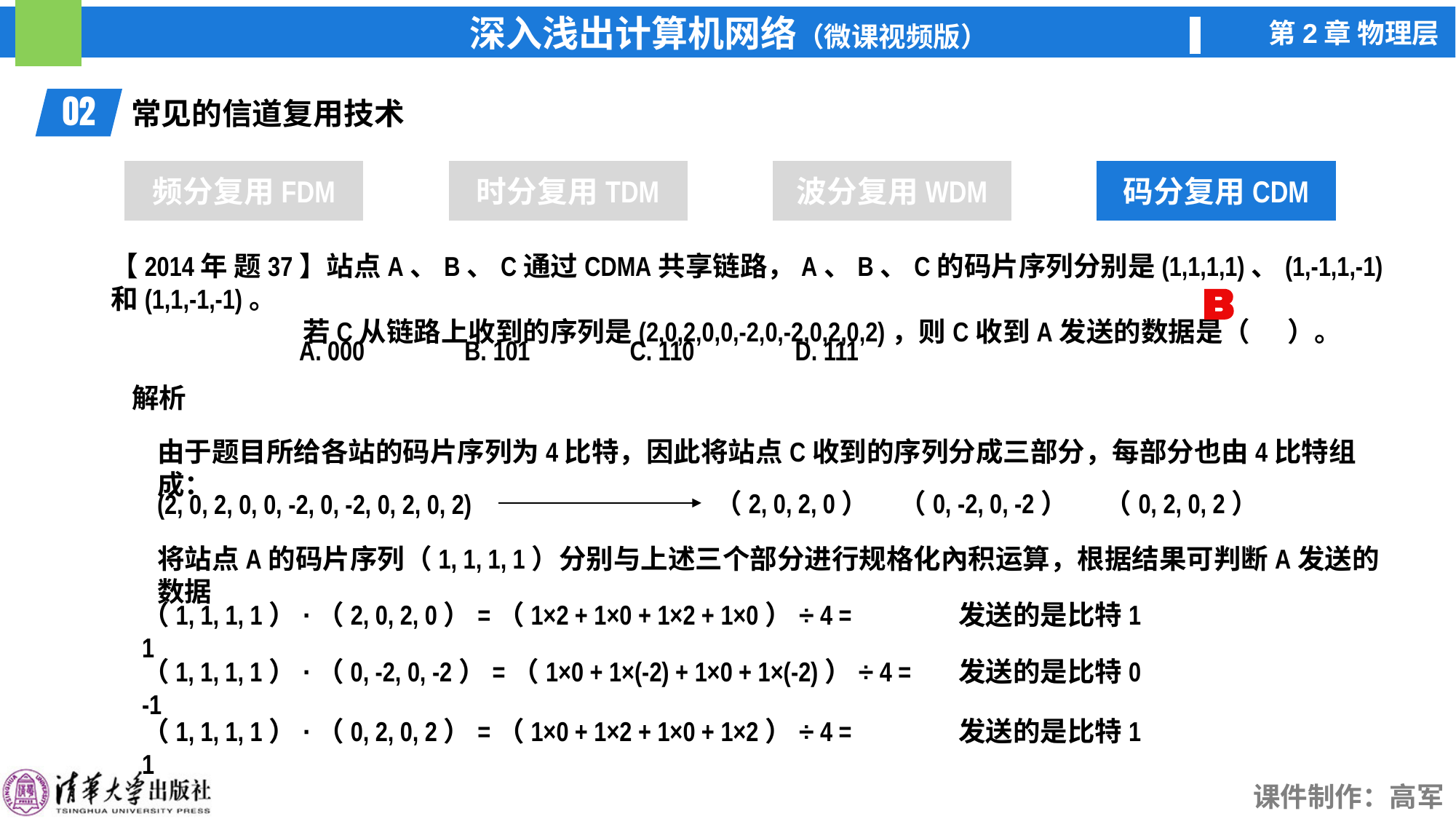

02
常见的信道复用技术
频分复用FDM
时分复用TDM
波分复用WDM
码分复用CDM
码分复用CDM
【2014年 题37】站点A、B、C通过CDMA共享链路，A、B、C的码片序列分别是(1,1,1,1)、(1,-1,1,-1)和(1,1,-1,-1)。
                              若C从链路上收到的序列是(2,0,2,0,0,-2,0,-2,0,2,0,2)，则C收到A发送的数据是（      ）。
A. 000
B. 101
C. 110
D. 111
B
解析
由于题目所给各站的码片序列为4比特，因此将站点C收到的序列分成三部分，每部分也由4比特组成：
（2, 0, 2, 0）
（0, -2, 0, -2）
（0, 2, 0, 2）
(2, 0, 2, 0, 0, -2, 0, -2, 0, 2, 0, 2)
将站点A的码片序列（1, 1, 1, 1）分别与上述三个部分进行规格化內积运算，根据结果可判断A发送的数据
（1, 1, 1, 1）·（2, 0, 2, 0）=（1×2 + 1×0 + 1×2 + 1×0）÷ 4 = 1
发送的是比特1
（1, 1, 1, 1）·（0, -2, 0, -2）=（1×0 + 1×(-2) + 1×0 + 1×(-2)）÷ 4 = -1
发送的是比特0
（1, 1, 1, 1）·（0, 2, 0, 2）=（1×0 + 1×2 + 1×0 + 1×2）÷ 4 = 1
发送的是比特1